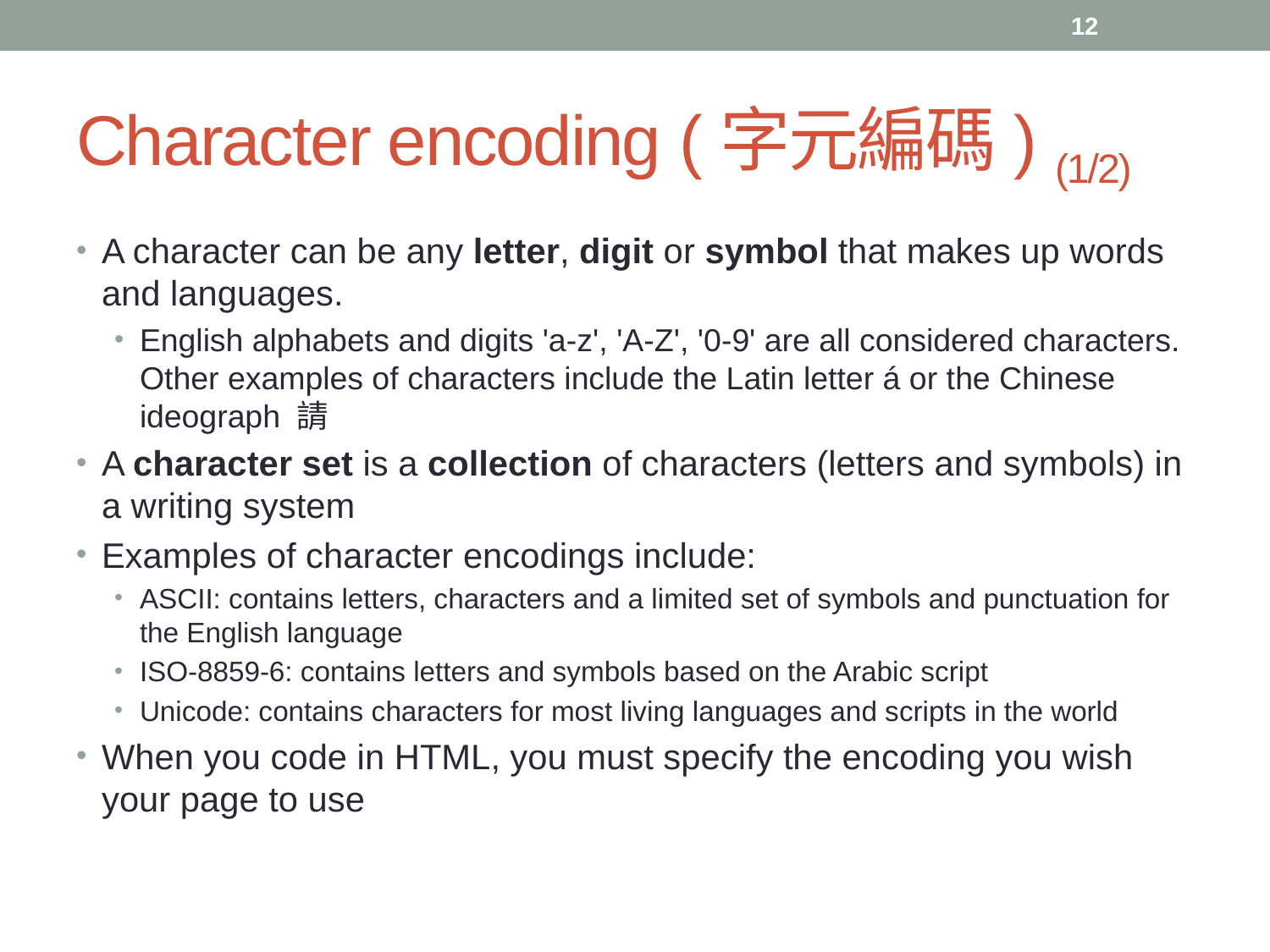

12
# Character encoding (字元編碼) (1/2)
A character can be any letter, digit or symbol that makes up words and languages.
English alphabets and digits 'a-z', 'A-Z', '0-9' are all considered characters. Other examples of characters include the Latin letter á or the Chinese ideograph 請
A character set is a collection of characters (letters and symbols) in a writing system
Examples of character encodings include:
ASCII: contains letters, characters and a limited set of symbols and punctuation for the English language
ISO-8859-6: contains letters and symbols based on the Arabic script
Unicode: contains characters for most living languages and scripts in the world
When you code in HTML, you must specify the encoding you wish your page to use